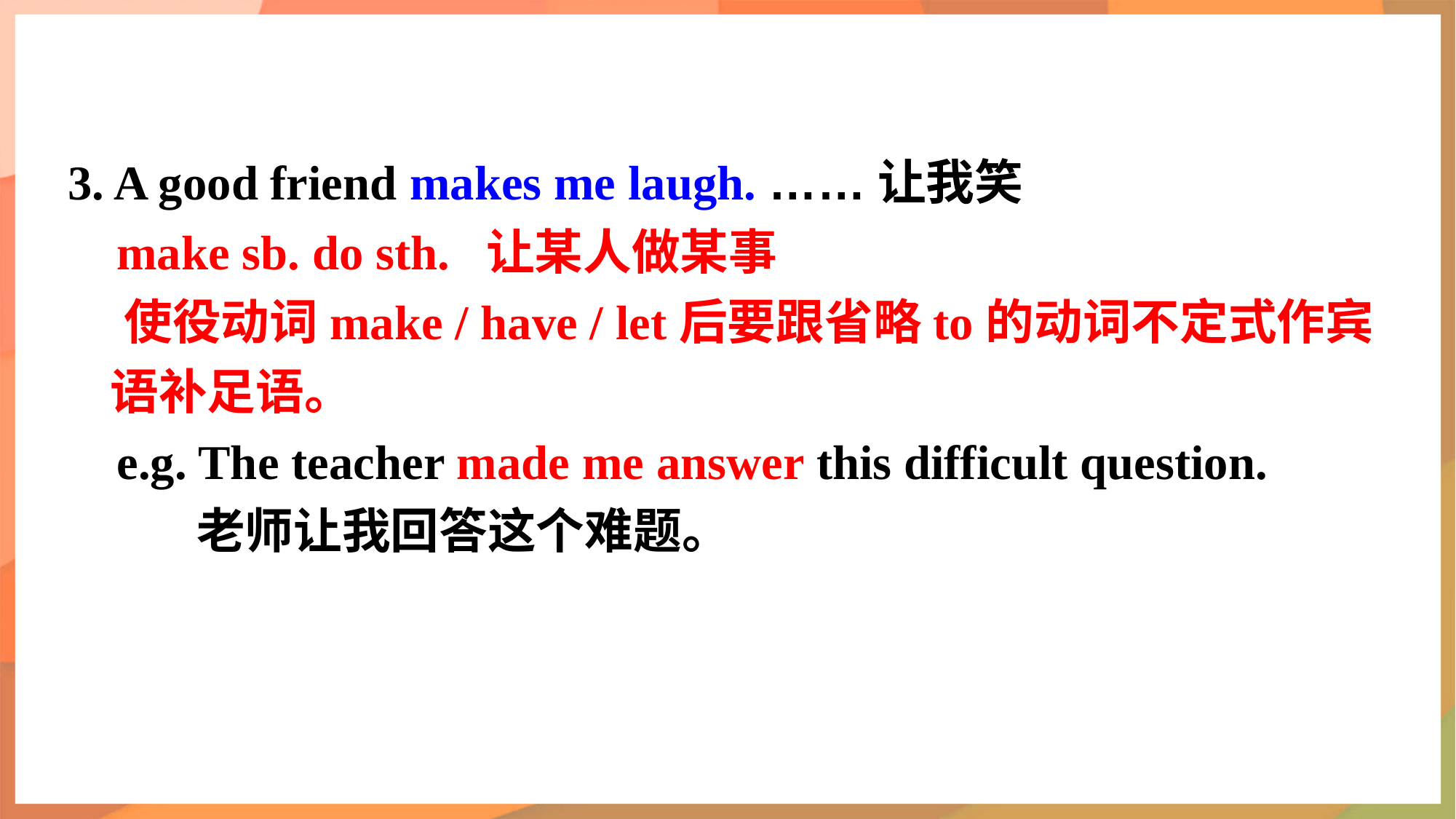

3. A good friend makes me laugh. ……让我笑
    make sb. do sth.  让某人做某事
    使役动词make / have / let后要跟省略to的动词不定式作宾语补足语。
    e.g. The teacher made me answer this difficult question.
老师让我回答这个难题。